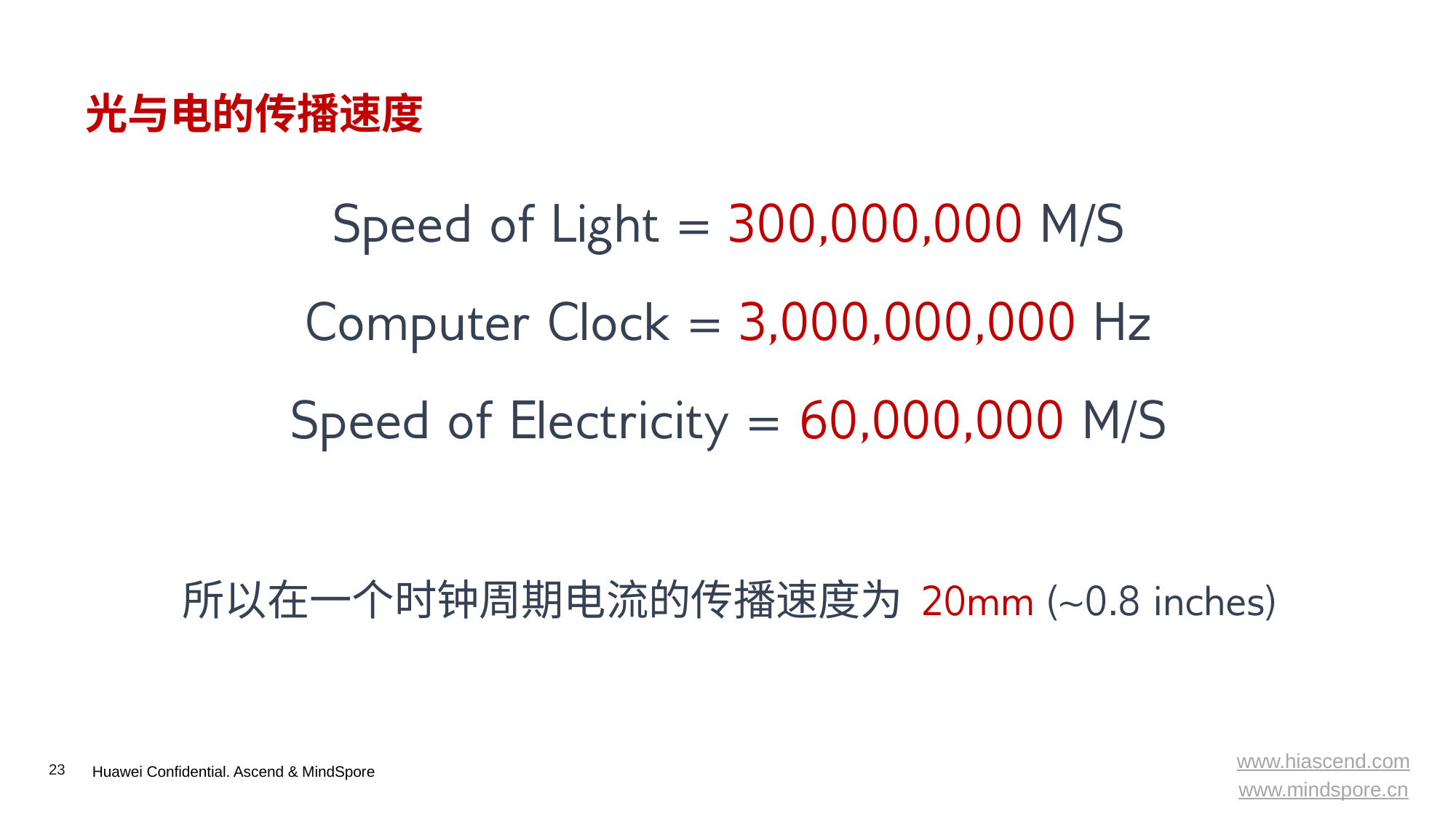

# 光与电的传播速度
Speed of Light = 300,000,000 M/S
Computer Clock = 3,000,000,000 Hz
Speed of Electricity = 60,000,000 M/S
所以在一个时钟周期电流的传播速度为 20mm (~0.8 inches)